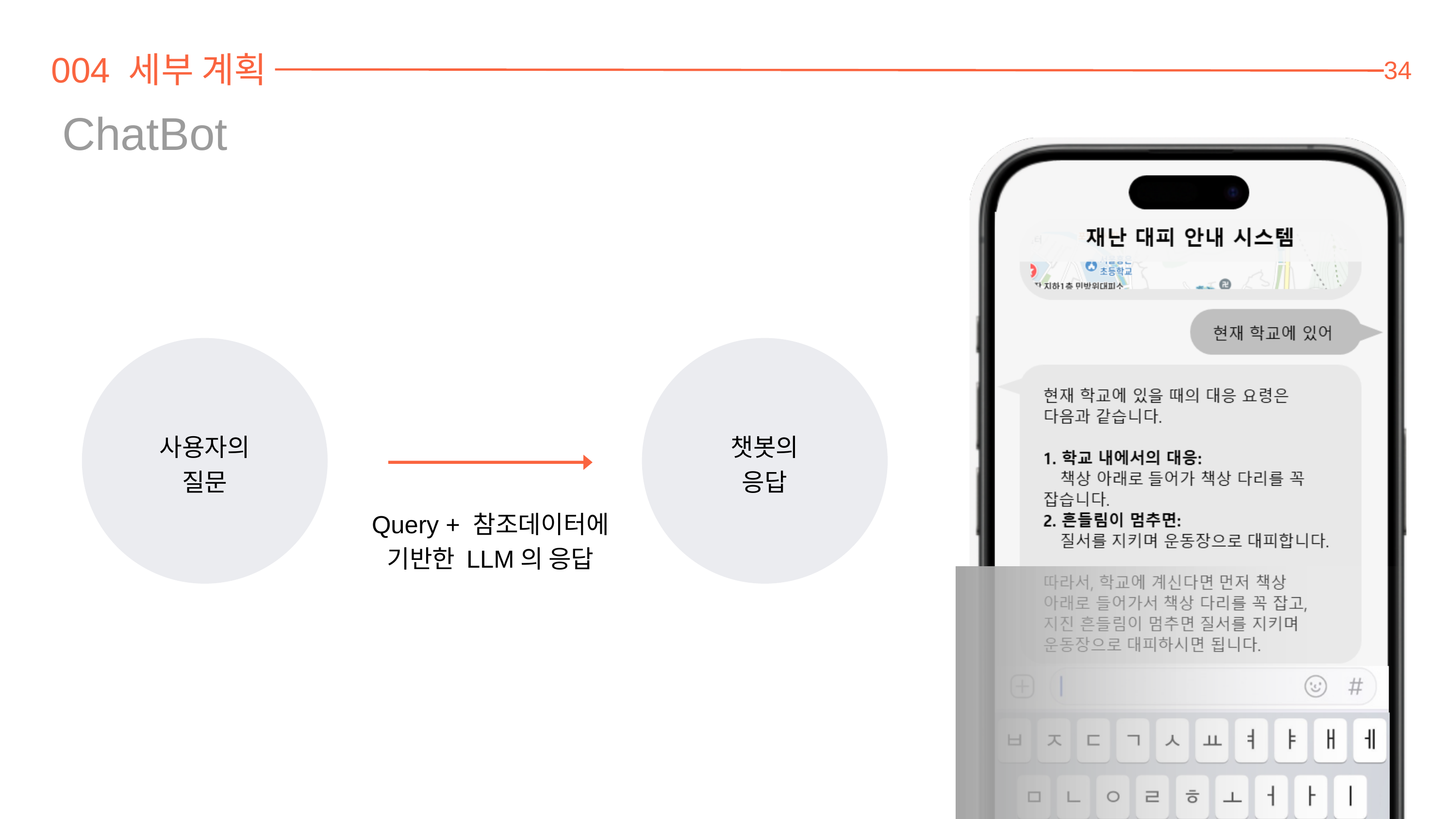

004 세부 계획
34

ChatBot

사용자의
질문
챗봇의
응답

Query + 참조데이터에
기반한 LLM의 응답